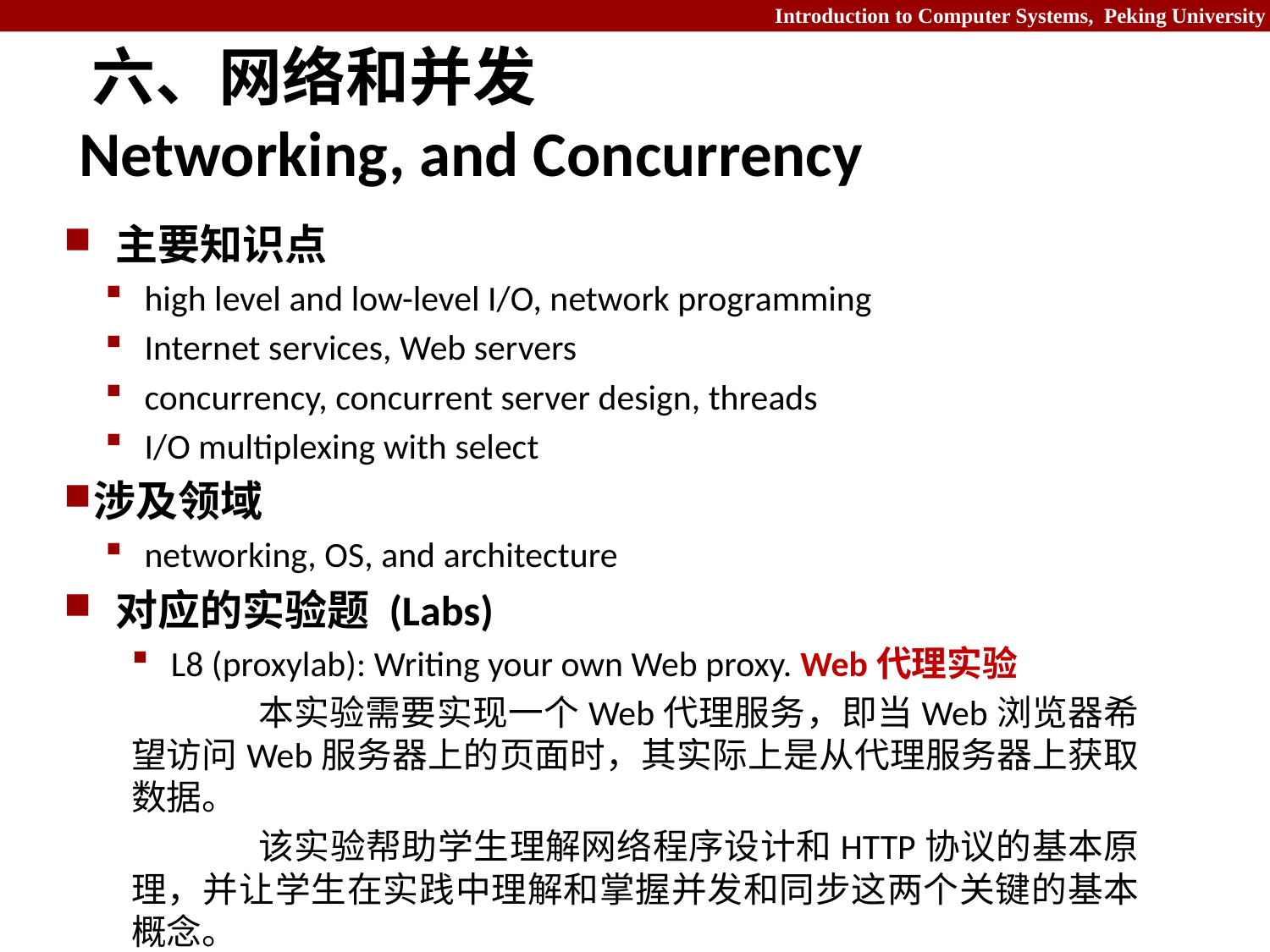

# 六、网络和并发 Networking, and Concurrency
主要知识点
high level and low-level I/O, network programming
Internet services, Web servers
concurrency, concurrent server design, threads
I/O multiplexing with select
涉及领域
networking, OS, and architecture
对应的实验题 (Labs)
L8 (proxylab): Writing your own Web proxy. Web代理实验
	本实验需要实现一个Web代理服务，即当Web浏览器希望访问Web服务器上的页面时，其实际上是从代理服务器上获取数据。
	该实验帮助学生理解网络程序设计和HTTP协议的基本原理，并让学生在实践中理解和掌握并发和同步这两个关键的基本概念。